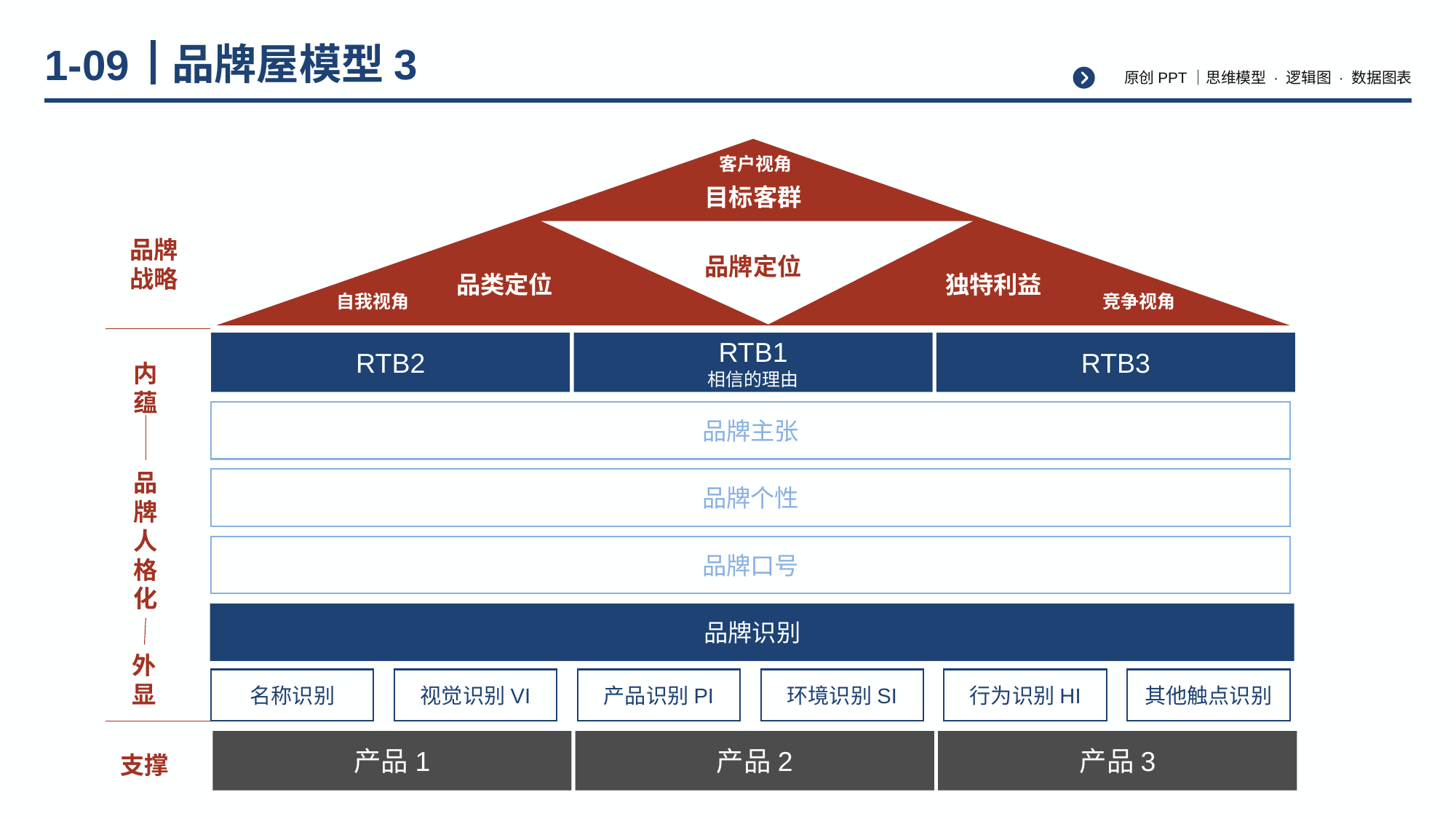

# 品牌屋模型3
1-09

客户视角
目标客群

品牌战略
品牌定位
品类定位
独特利益
自我视角
竞争视角
RTB2
RTB1
相信的理由
RTB3
内
蕴
品牌主张
品
牌
人
格
化
品牌个性
品牌口号
品牌识别
外
显
名称识别
视觉识别VI
产品识别PI
环境识别SI
行为识别HI
其他触点识别
产品1
产品2
产品3
支撑